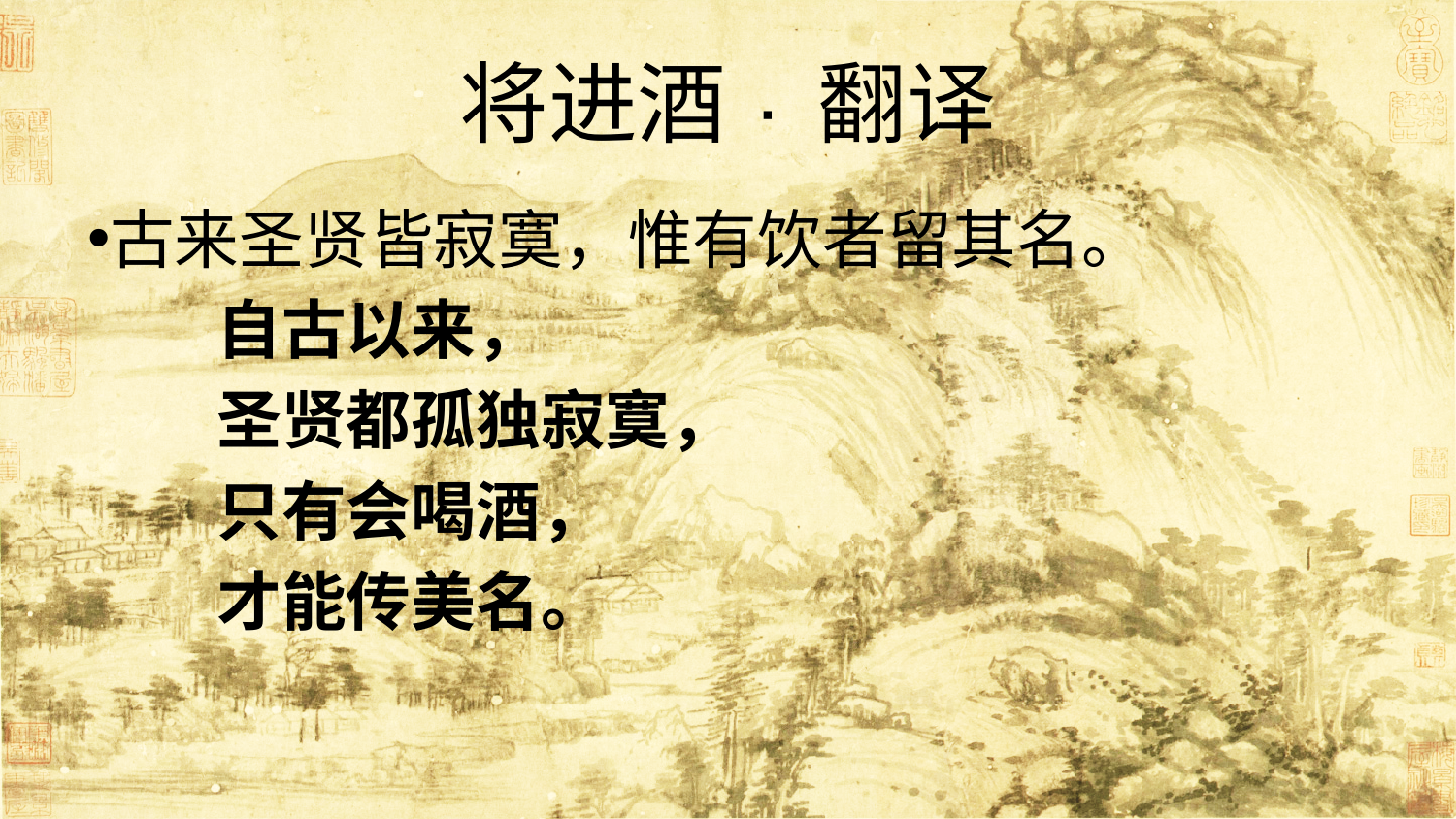

# 将进酒·翻译
古来圣贤皆寂寞，惟有饮者留其名。
　　自古以来，
　　圣贤都孤独寂寞，
　　只有会喝酒，
　　才能传美名。